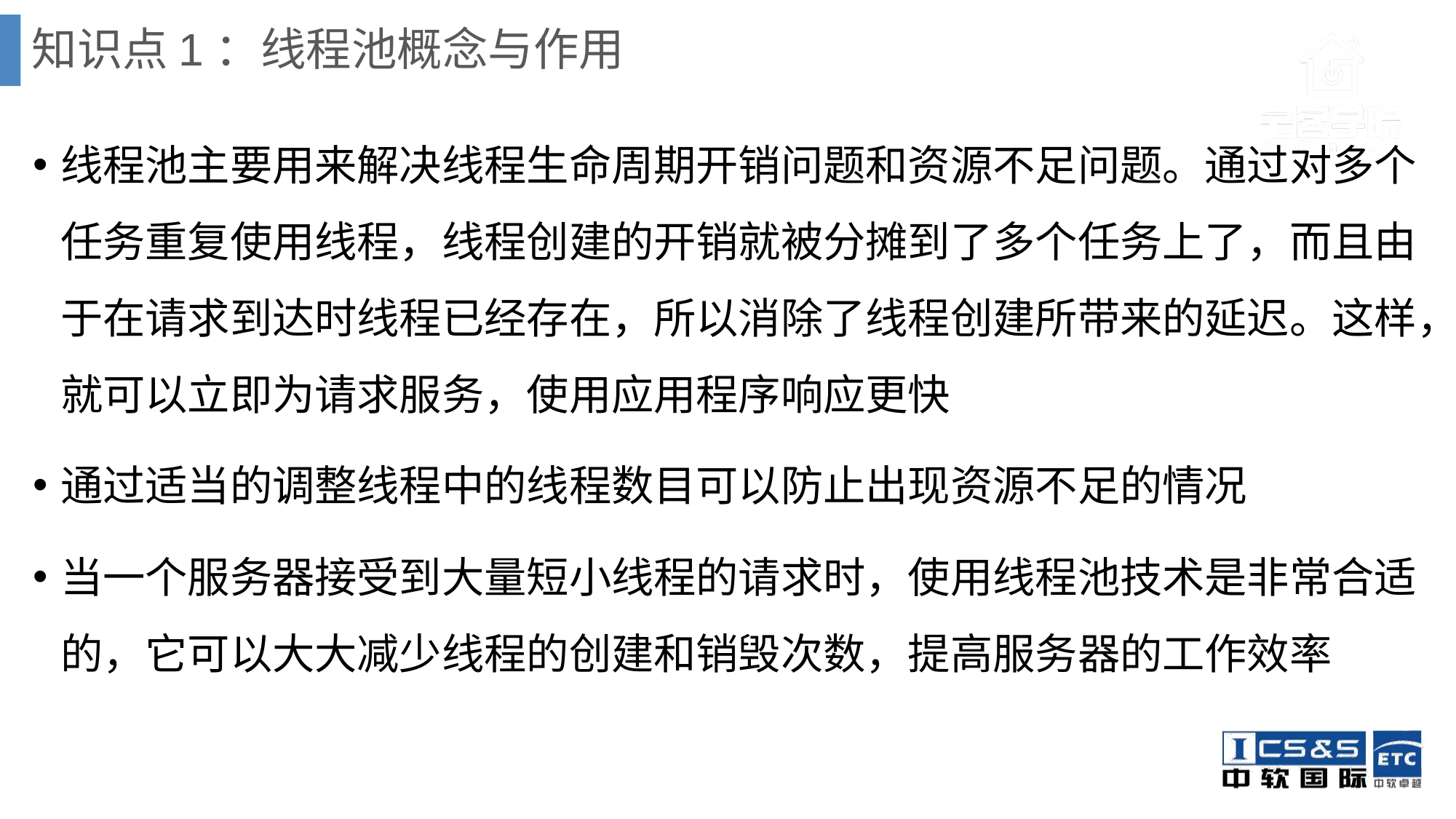

# 知识点1：线程池概念与作用
线程池主要用来解决线程生命周期开销问题和资源不足问题。通过对多个任务重复使用线程，线程创建的开销就被分摊到了多个任务上了，而且由于在请求到达时线程已经存在，所以消除了线程创建所带来的延迟。这样，就可以立即为请求服务，使用应用程序响应更快
通过适当的调整线程中的线程数目可以防止出现资源不足的情况
当一个服务器接受到大量短小线程的请求时，使用线程池技术是非常合适的，它可以大大减少线程的创建和销毁次数，提高服务器的工作效率